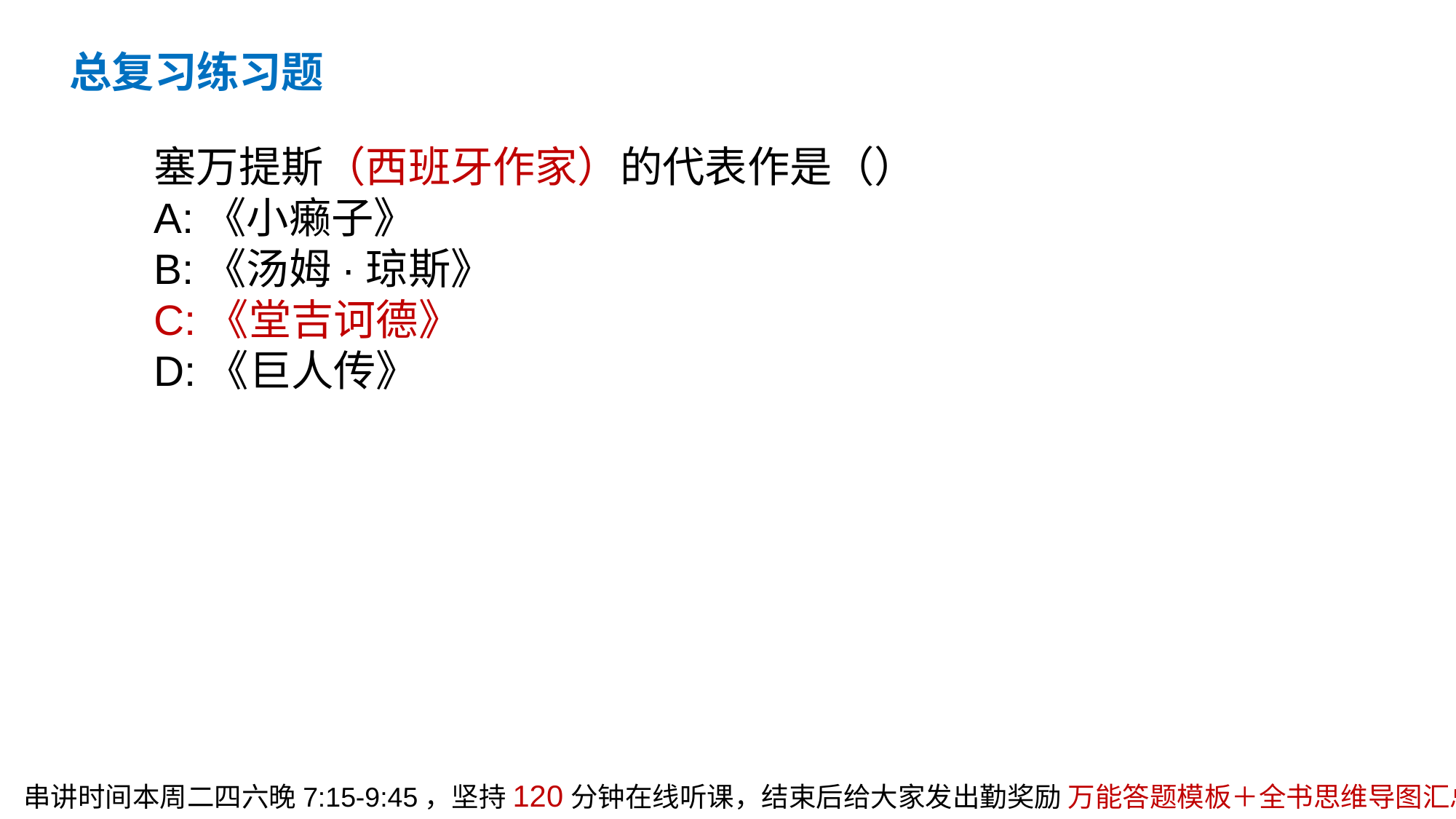

总复习练习题
塞万提斯（西班牙作家）的代表作是（）
A:《小癞子》
B:《汤姆·琼斯》
C:《堂吉诃德》
D:《巨人传》